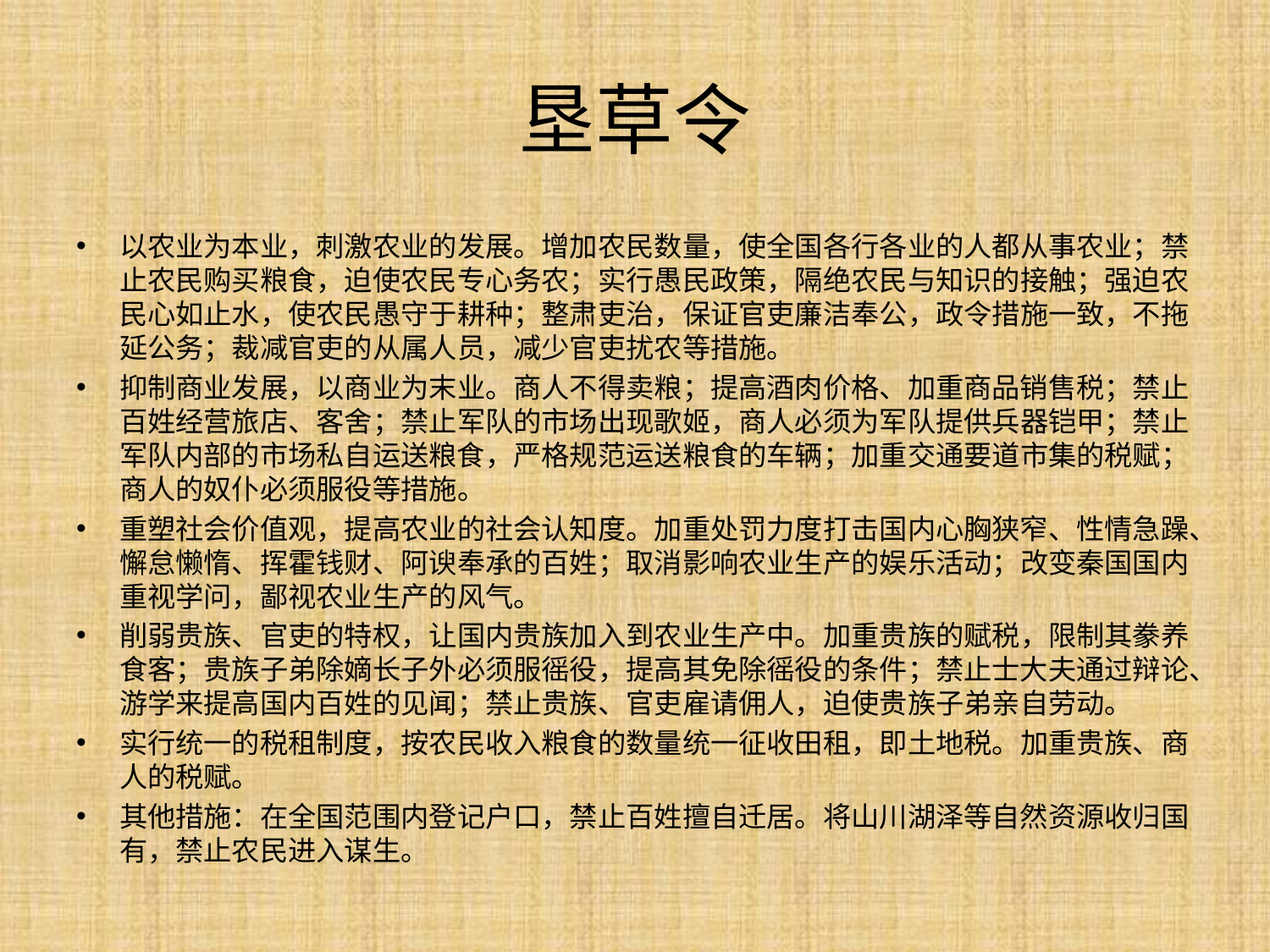

# 垦草令
以农业为本业，刺激农业的发展。增加农民数量，使全国各行各业的人都从事农业；禁止农民购买粮食，迫使农民专心务农；实行愚民政策，隔绝农民与知识的接触；强迫农民心如止水，使农民愚守于耕种；整肃吏治，保证官吏廉洁奉公，政令措施一致，不拖延公务；裁减官吏的从属人员，减少官吏扰农等措施。
抑制商业发展，以商业为末业。商人不得卖粮；提高酒肉价格、加重商品销售税；禁止百姓经营旅店、客舍；禁止军队的市场出现歌姬，商人必须为军队提供兵器铠甲；禁止军队内部的市场私自运送粮食，严格规范运送粮食的车辆；加重交通要道市集的税赋；商人的奴仆必须服役等措施。
重塑社会价值观，提高农业的社会认知度。加重处罚力度打击国内心胸狭窄、性情急躁、懈怠懒惰、挥霍钱财、阿谀奉承的百姓；取消影响农业生产的娱乐活动；改变秦国国内重视学问，鄙视农业生产的风气。
削弱贵族、官吏的特权，让国内贵族加入到农业生产中。加重贵族的赋税，限制其豢养食客；贵族子弟除嫡长子外必须服徭役，提高其免除徭役的条件；禁止士大夫通过辩论、游学来提高国内百姓的见闻；禁止贵族、官吏雇请佣人，迫使贵族子弟亲自劳动。
实行统一的税租制度，按农民收入粮食的数量统一征收田租，即土地税。加重贵族、商人的税赋。
其他措施：在全国范围内登记户口，禁止百姓擅自迁居。将山川湖泽等自然资源收归国有，禁止农民进入谋生。